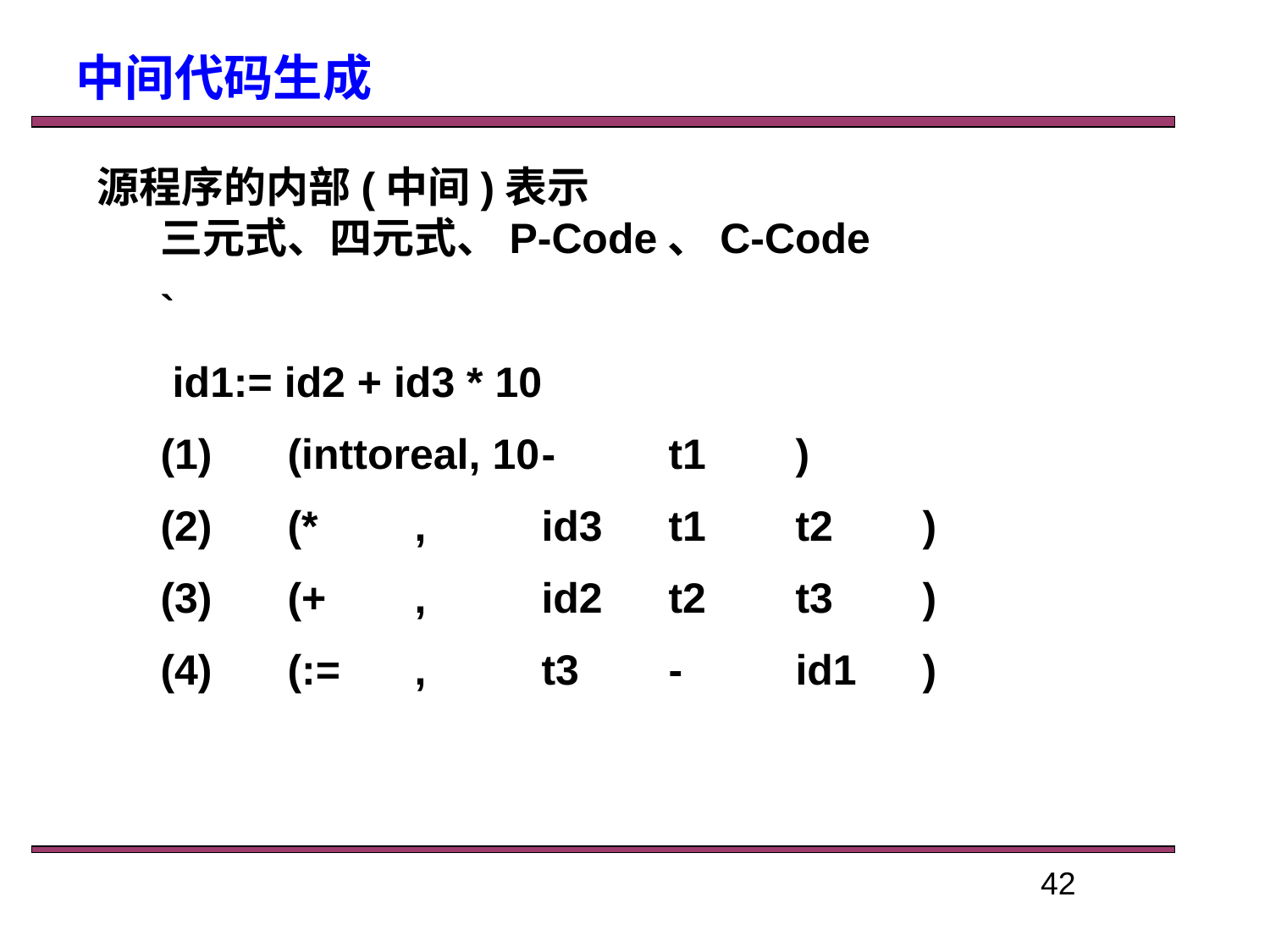

中间代码生成
源程序的内部(中间)表示
三元式、四元式、P-Code、C-Code
`
 id1:= id2 + id3 * 10
(1)	(inttoreal, 10	-	t1	)
(2)	(*	,	id3	t1	t2	)
(3)	(+	,	id2	t2	t3	)
(4)	(:=	,	t3	-	id1	)

42